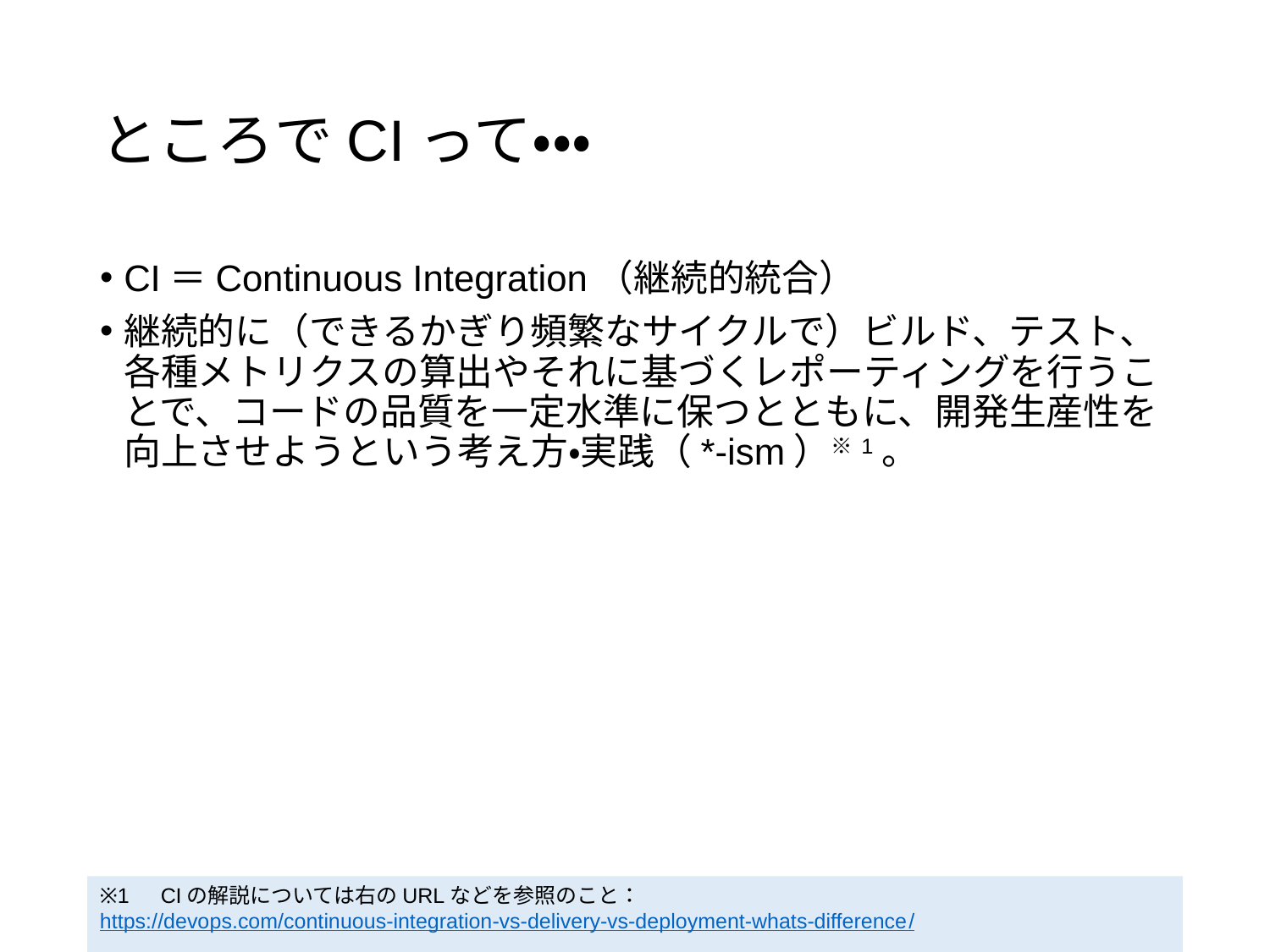

# ところでCIって・・・
CI＝Continuous Integration（継続的統合）
継続的に（できるかぎり頻繁なサイクルで）ビルド、テスト、各種メトリクスの算出やそれに基づくレポーティングを行うことで、コードの品質を一定水準に保つとともに、開発生産性を向上させようという考え方・実践（*-ism）※1。

※1　CIの解説については右のURLなどを参照のこと：https://devops.com/continuous-integration-vs-delivery-vs-deployment-whats-difference/